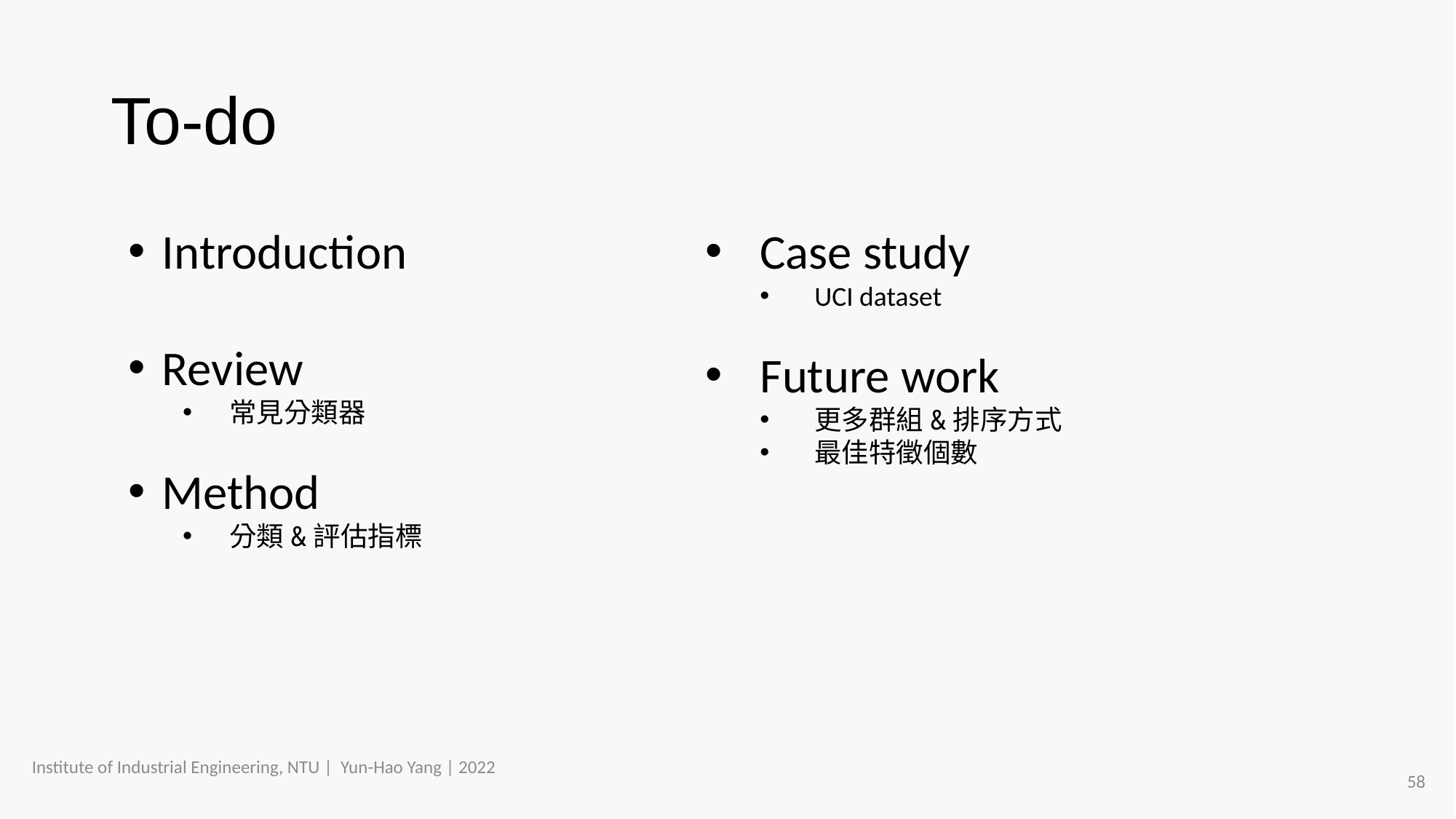

# To-do
Introduction

Review
 常見分類器

Method
 分類&評估指標
Case study
UCI dataset

Future work
更多群組&排序方式
最佳特徵個數

Institute of Industrial Engineering, NTU |  Yun-Hao Yang | 2022